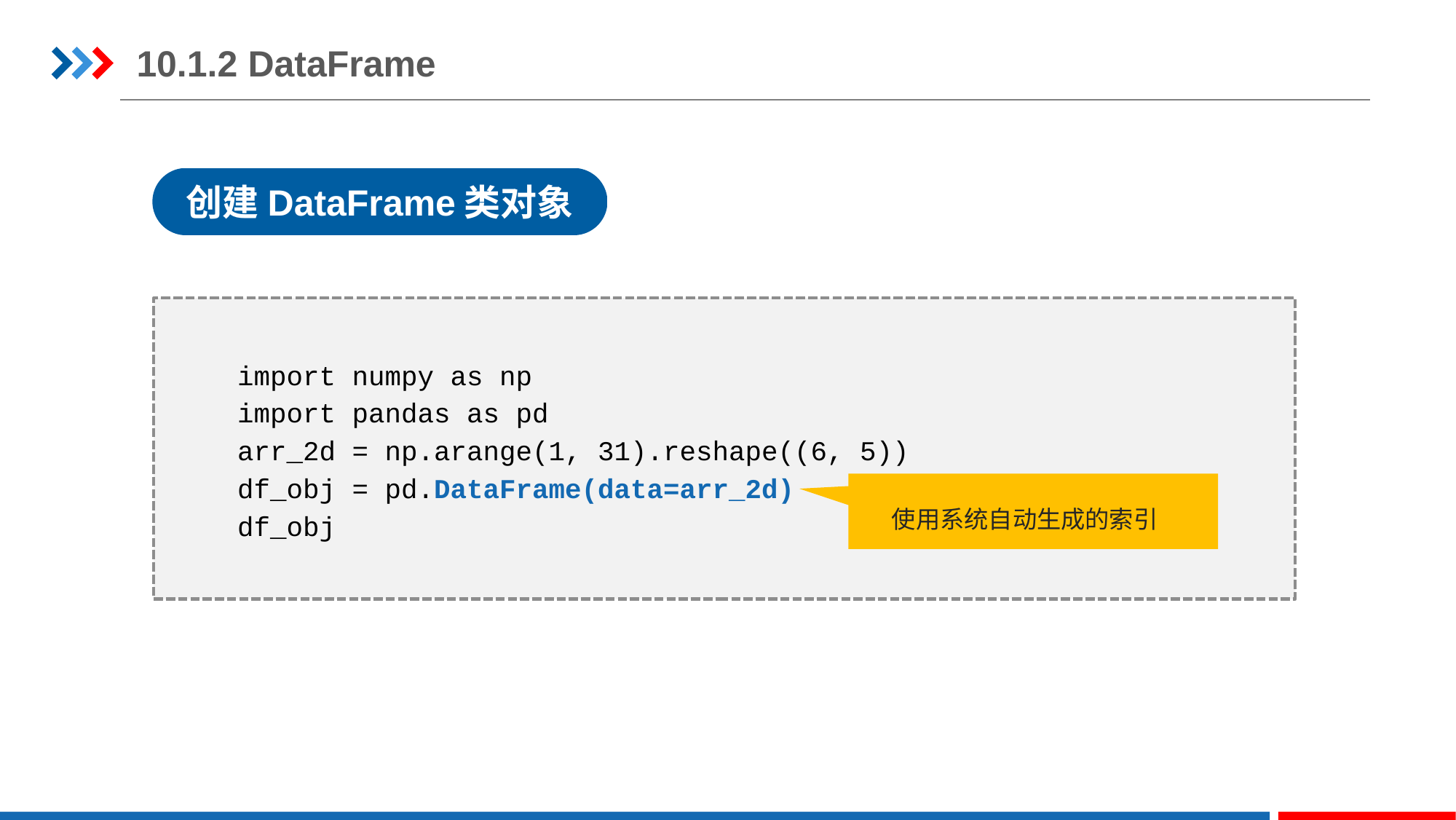

10.1.2 DataFrame
创建DataFrame类对象

import numpy as np
import pandas as pd
arr_2d = np.arange(1, 31).reshape((6, 5))
df_obj = pd.DataFrame(data=arr_2d)
df_obj

使用系统自动生成的索引